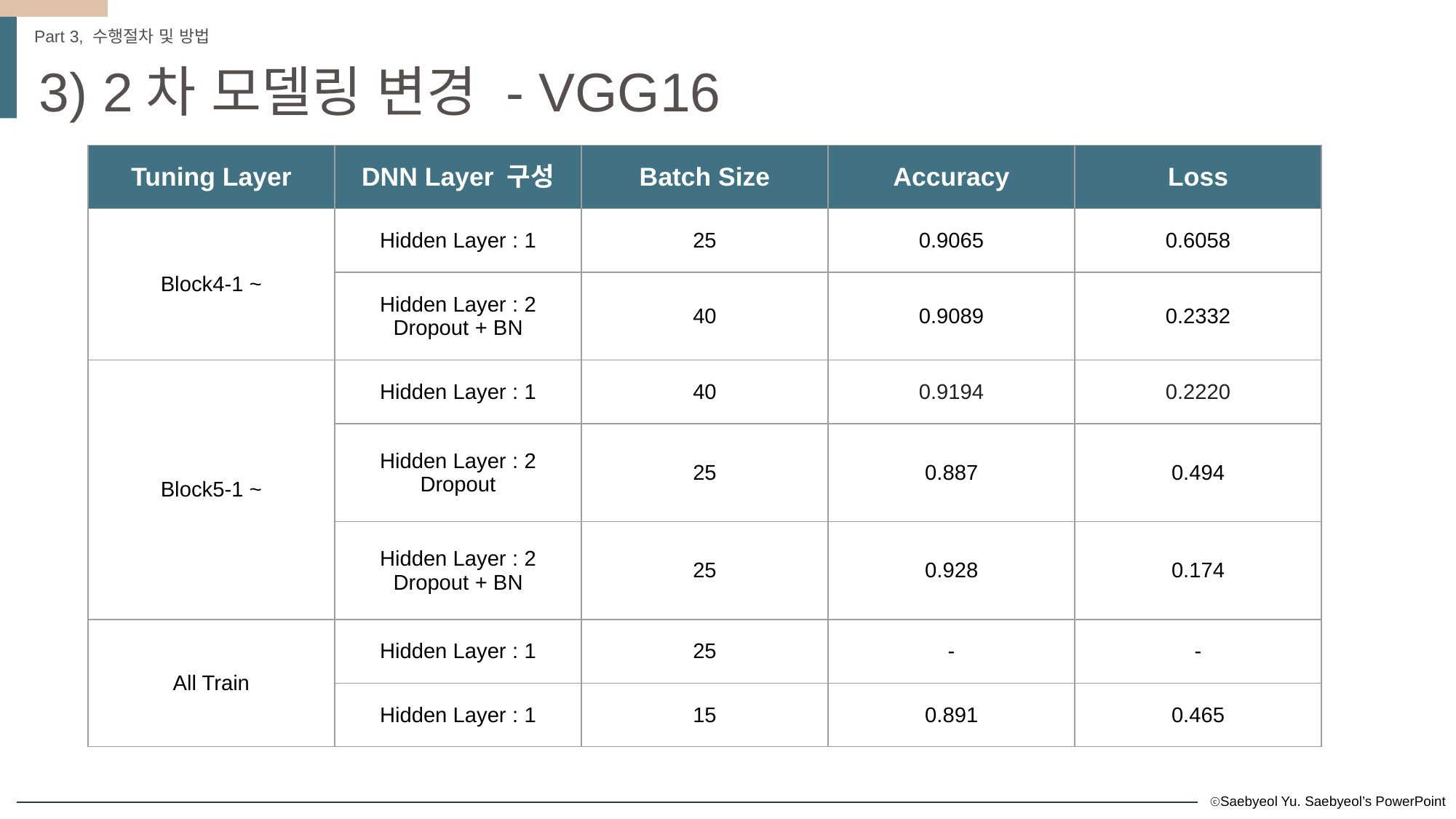

Part 3, 수행절차 및 방법
3) 2차 모델링 변경 - VGG16
| Tuning Layer | DNN Layer 구성 | Batch Size | Accuracy | Loss |
| --- | --- | --- | --- | --- |
| Block4-1 ~ | Hidden Layer : 1 | 25 | 0.9065 | 0.6058 |
|  | Hidden Layer : 2 Dropout + BN | 40 | 0.9089 | 0.2332 |
| Block5-1 ~ | Hidden Layer : 1 | 40 | 0.9194 | 0.2220 |
|  | Hidden Layer : 2 Dropout | 25 | 0.887 | 0.494 |
|  | Hidden Layer : 2 Dropout + BN | 25 | 0.928 | 0.174 |
| All Train | Hidden Layer : 1 | 25 | - | - |
|  | Hidden Layer : 1 | 15 | 0.891 | 0.465 |